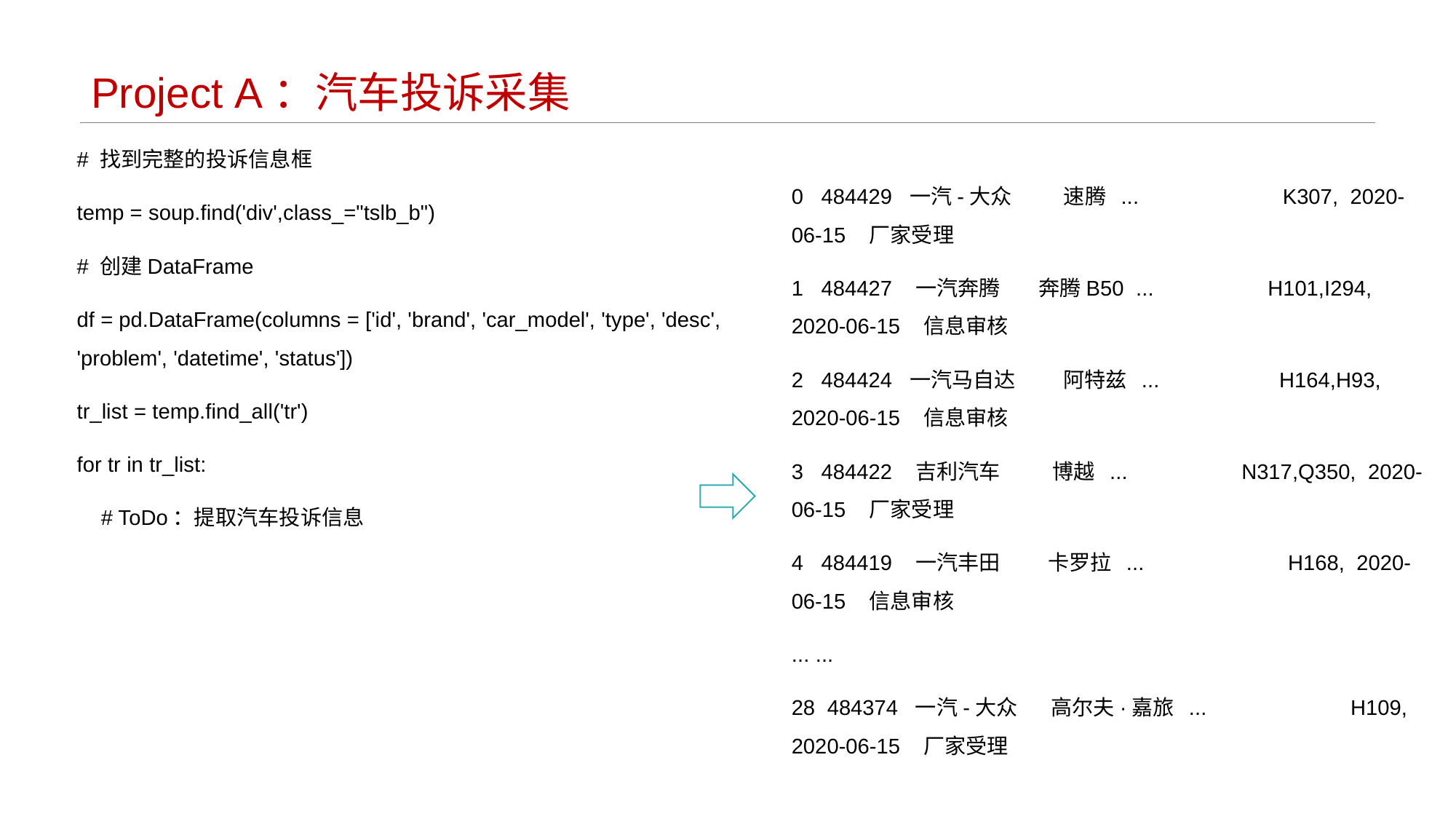

# Project A：汽车投诉采集
# 找到完整的投诉信息框
temp = soup.find('div',class_="tslb_b")
# 创建DataFrame
df = pd.DataFrame(columns = ['id', 'brand', 'car_model', 'type', 'desc', 'problem', 'datetime', 'status'])
tr_list = temp.find_all('tr')
for tr in tr_list:
    # ToDo：提取汽车投诉信息

0   484429  一汽-大众           速腾  ...                        K307,  2020-06-15   厂家受理
1   484427   一汽奔腾        奔腾B50  ...                   H101,I294,  2020-06-15   信息审核
2   484424  一汽马自达          阿特兹  ...                    H164,H93,  2020-06-15   信息审核
3   484422   吉利汽车           博越  ...                   N317,Q350,  2020-06-15   厂家受理
4   484419   一汽丰田          卡罗拉  ...                        H168,  2020-06-15   信息审核
... ...
28  484374  一汽-大众       高尔夫·嘉旅  ...                        H109,  2020-06-15   厂家受理